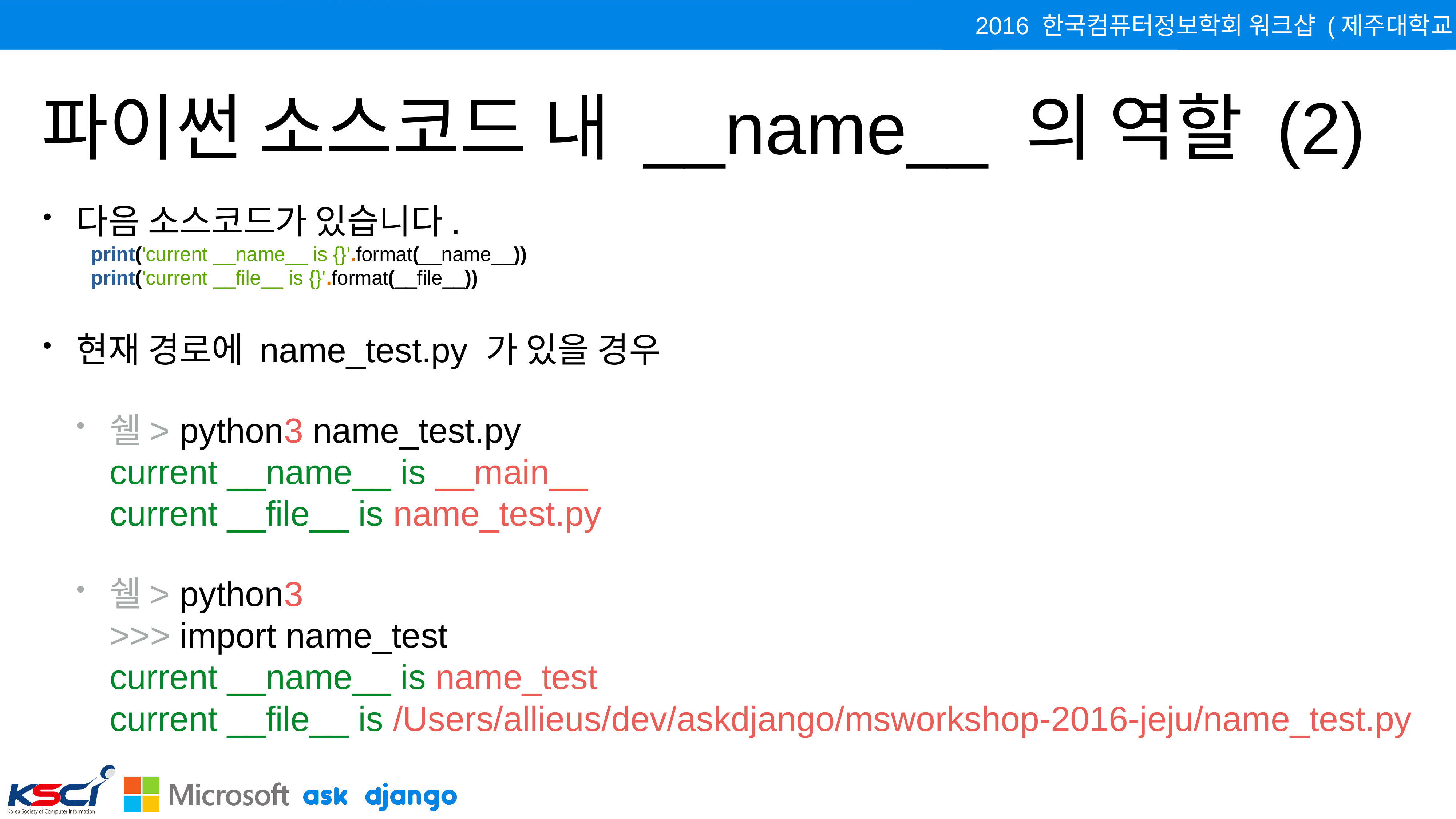

# 파이썬 소스코드 내 __name__ 의 역할 (2)
다음 소스코드가 있습니다.
print('current __name__ is {}'.format(__name__))
print('current __file__ is {}'.format(__file__))
현재 경로에 name_test.py 가 있을 경우
쉘> python3 name_test.py
current __name__ is __main__
current __file__ is name_test.py
쉘> python3
>>> import name_test
current __name__ is name_test
current __file__ is /Users/allieus/dev/askdjango/msworkshop-2016-jeju/name_test.py